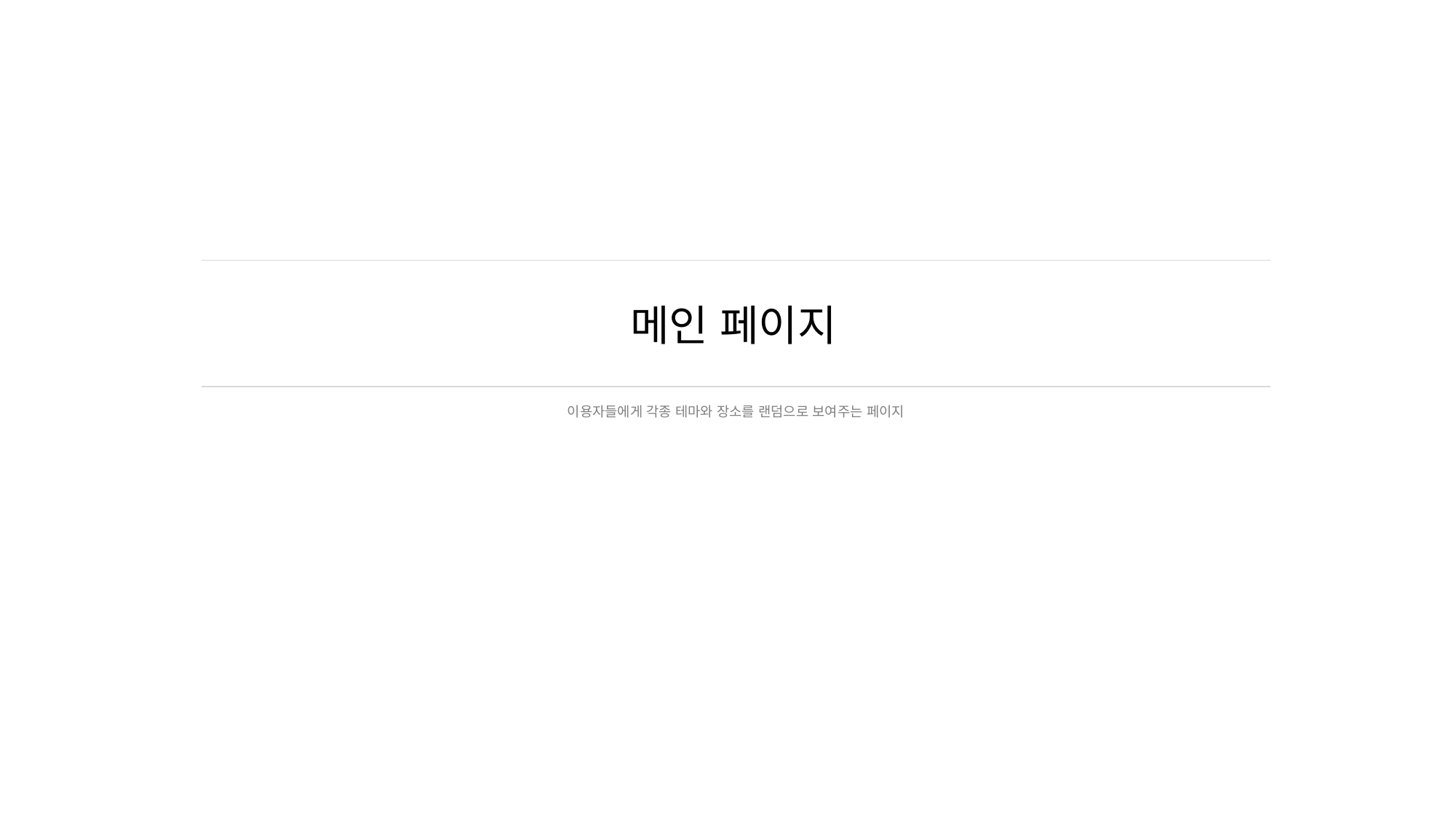

# 메인 페이지
이용자들에게 각종 테마와 장소를 랜덤으로 보여주는 페이지